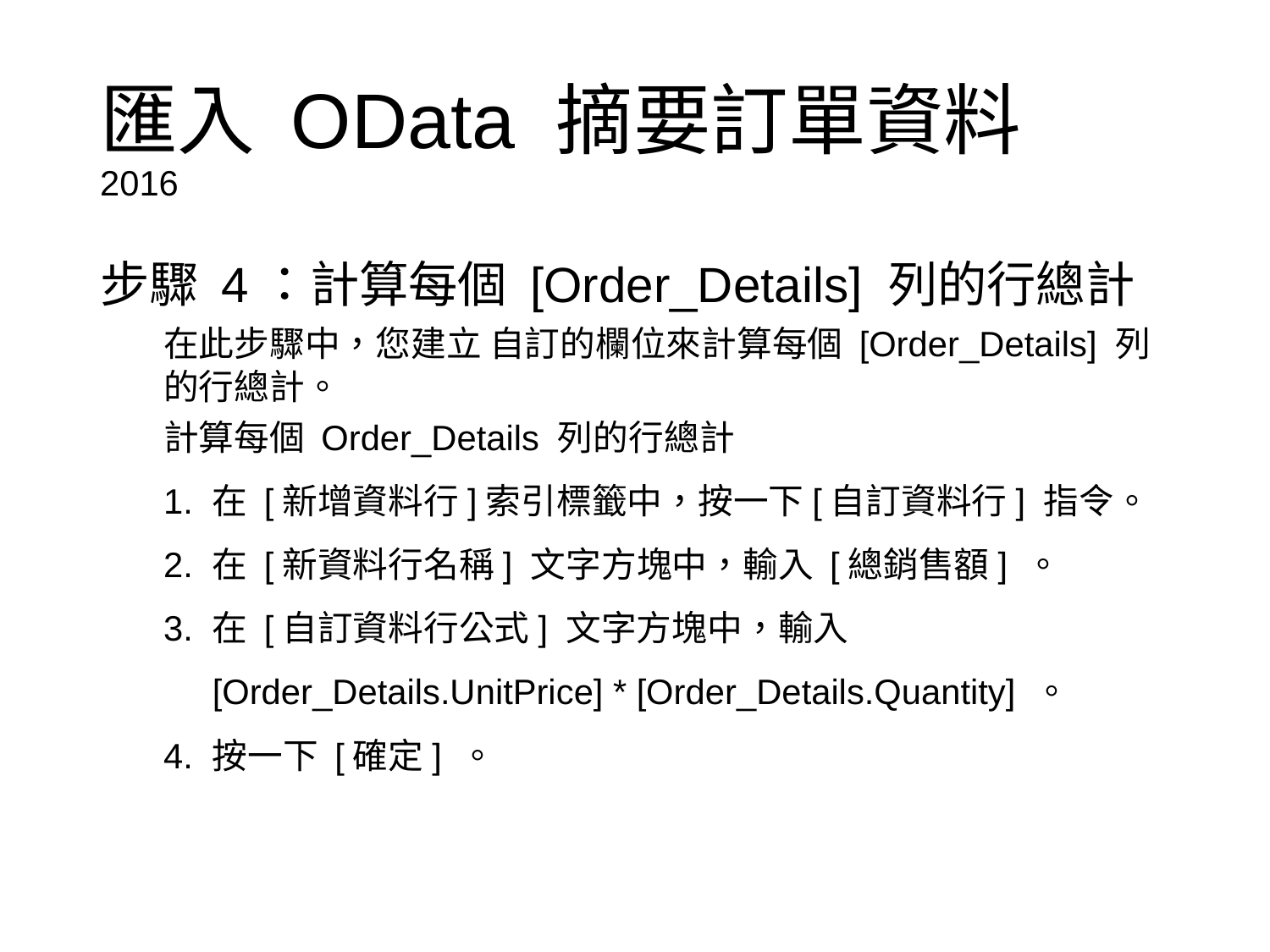

# 匯入 OData 摘要訂單資料 2016
步驟 4：計算每個 [Order_Details] 列的行總計
在此步驟中，您建立 自訂的欄位來計算每個 [Order_Details] 列的行總計。
計算每個 Order_Details 列的行總計
在 [新增資料行]索引標籤中，按一下[自訂資料行] 指令。
在 [新資料行名稱] 文字方塊中，輸入 [總銷售額] 。
在 [自訂資料行公式] 文字方塊中，輸入 [Order_Details.UnitPrice] * [Order_Details.Quantity] 。
按一下 [確定] 。